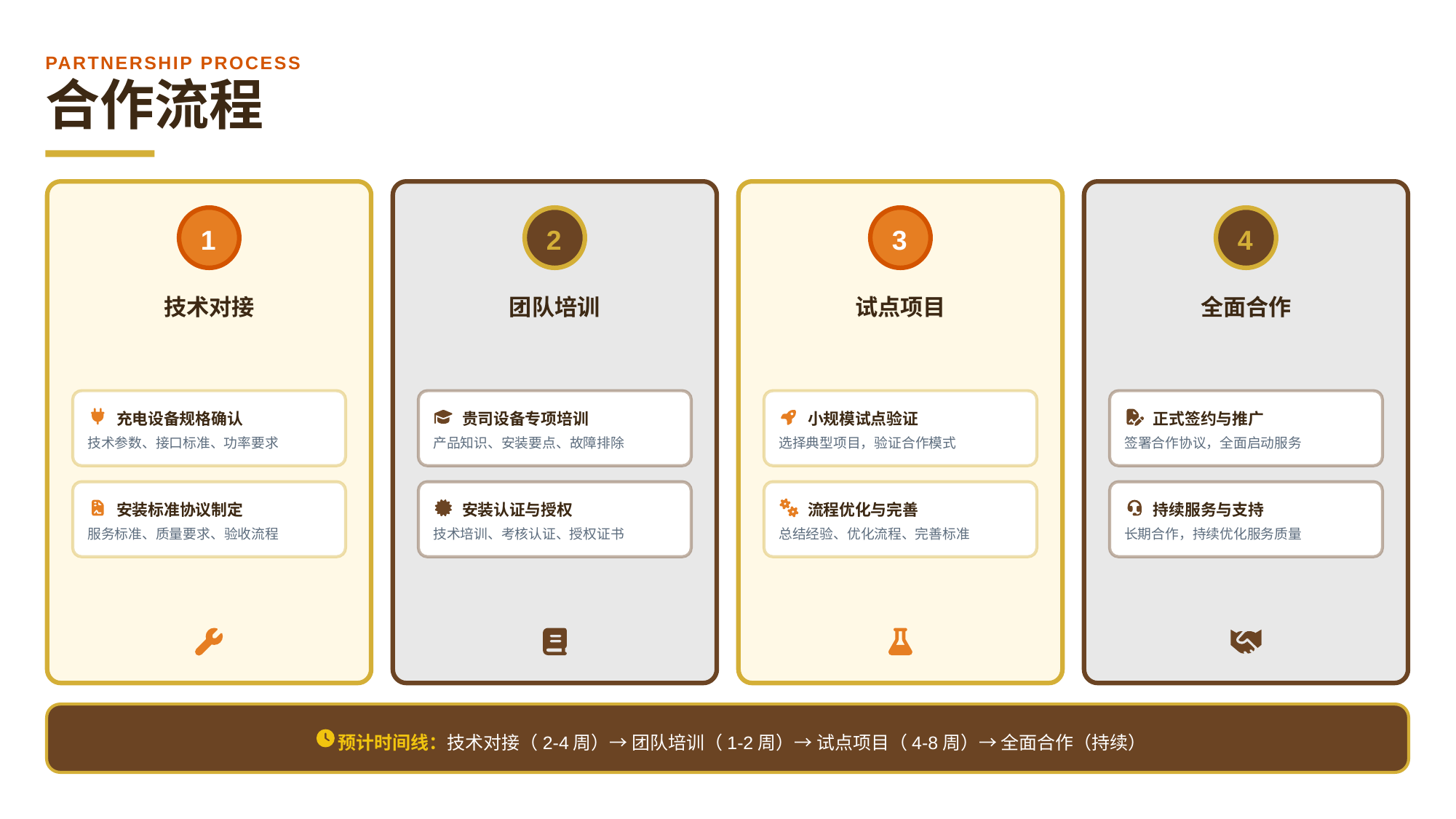

PARTNERSHIP PROCESS
合作流程

1
2
3
4
技术对接
团队培训
试点项目
全面合作

充电设备规格确认
贵司设备专项培训
小规模试点验证
正式签约与推广

技术参数、接口标准、功率要求
产品知识、安装要点、故障排除
选择典型项目，验证合作模式
签署合作协议，全面启动服务

安装标准协议制定
安装认证与授权
流程优化与完善
持续服务与支持

服务标准、质量要求、验收流程
技术培训、考核认证、授权证书
总结经验、优化流程、完善标准
长期合作，持续优化服务质量

预计时间线：技术对接（2-4周）→ 团队培训（1-2周）→ 试点项目（4-8周）→ 全面合作（持续）